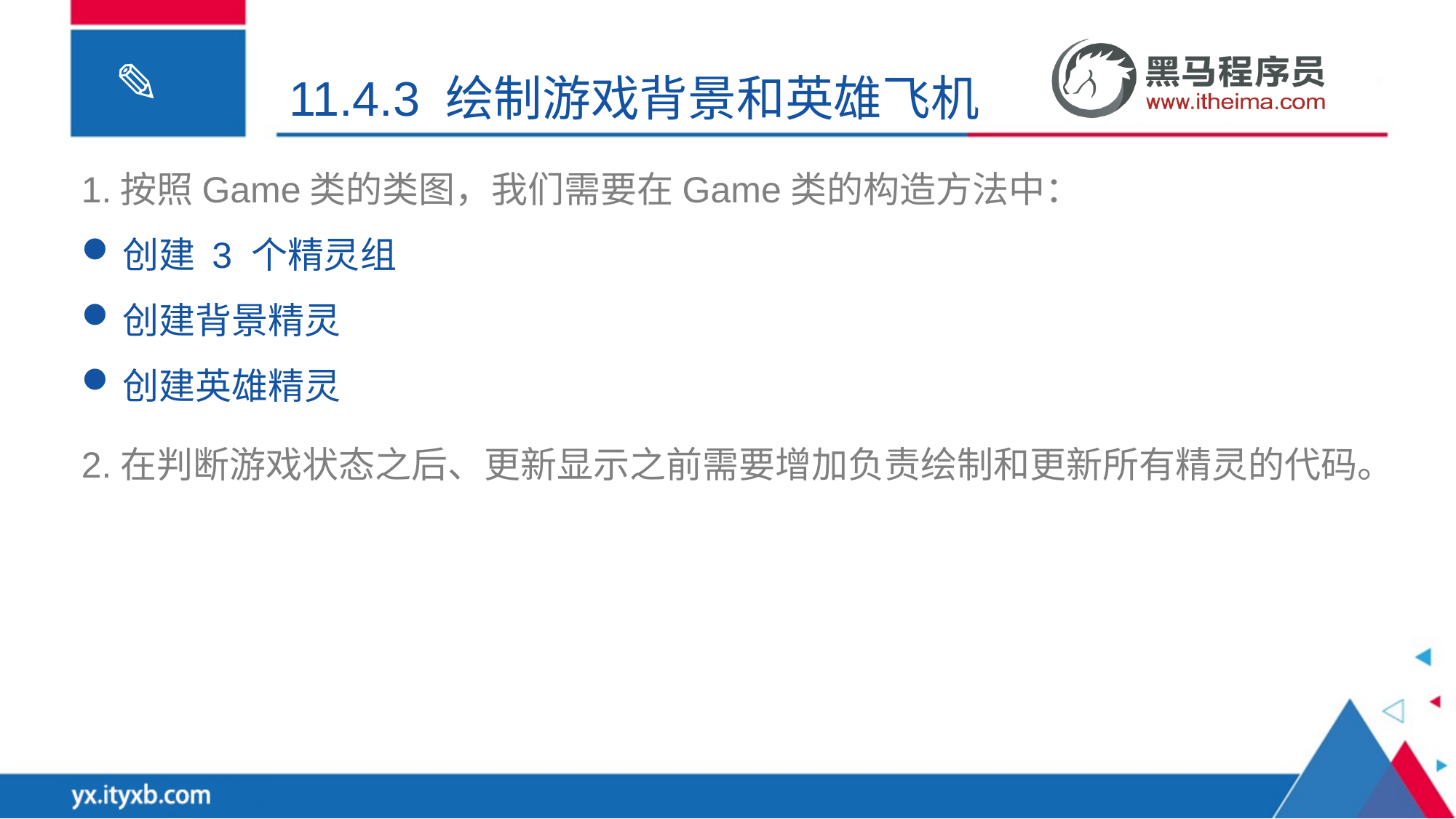

11.4.3 绘制游戏背景和英雄飞机
1.按照Game类的类图，我们需要在Game类的构造方法中：
创建 3 个精灵组
创建背景精灵
创建英雄精灵
2.在判断游戏状态之后、更新显示之前需要增加负责绘制和更新所有精灵的代码。